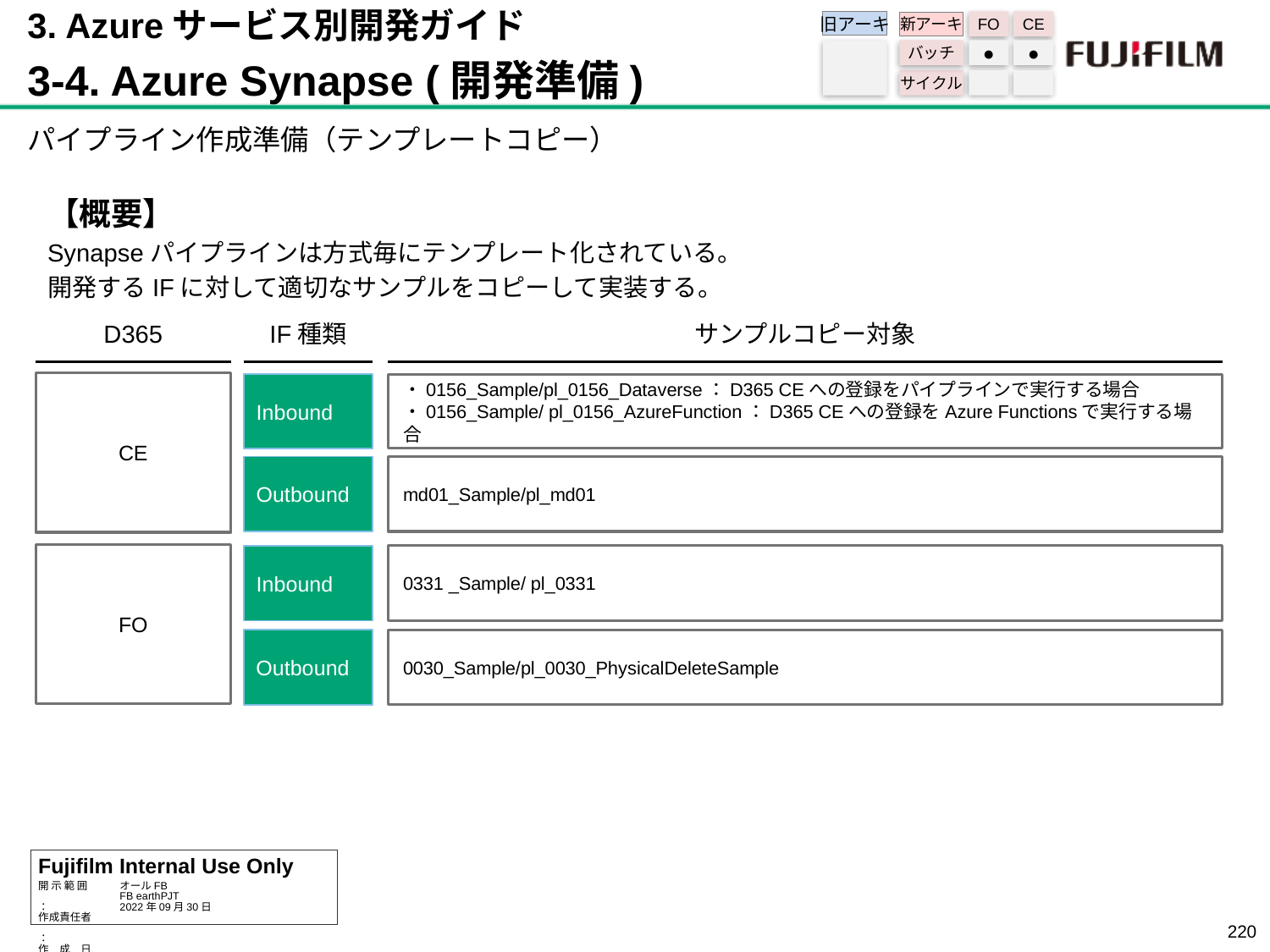

3. Azureサービス別開発ガイド
3-4. Azure Synapse (開発準備)
旧アーキ
FO
CE
新アーキ
バッチ
●
●
サイクル

パイプライン作成準備（テンプレートコピー）
【概要】
Synapseパイプラインは方式毎にテンプレート化されている。
開発するIFに対して適切なサンプルをコピーして実装する。
D365
IF種類
サンプルコピー対象
CE
Inbound
・0156_Sample/pl_0156_Dataverse：D365 CEへの登録をパイプラインで実行する場合
・0156_Sample/ pl_0156_AzureFunction：D365 CEへの登録をAzure Functionsで実行する場合
Outbound
md01_Sample/pl_md01
FO
Inbound
0331 _Sample/ pl_0331
Outbound
0030_Sample/pl_0030_PhysicalDeleteSample
220